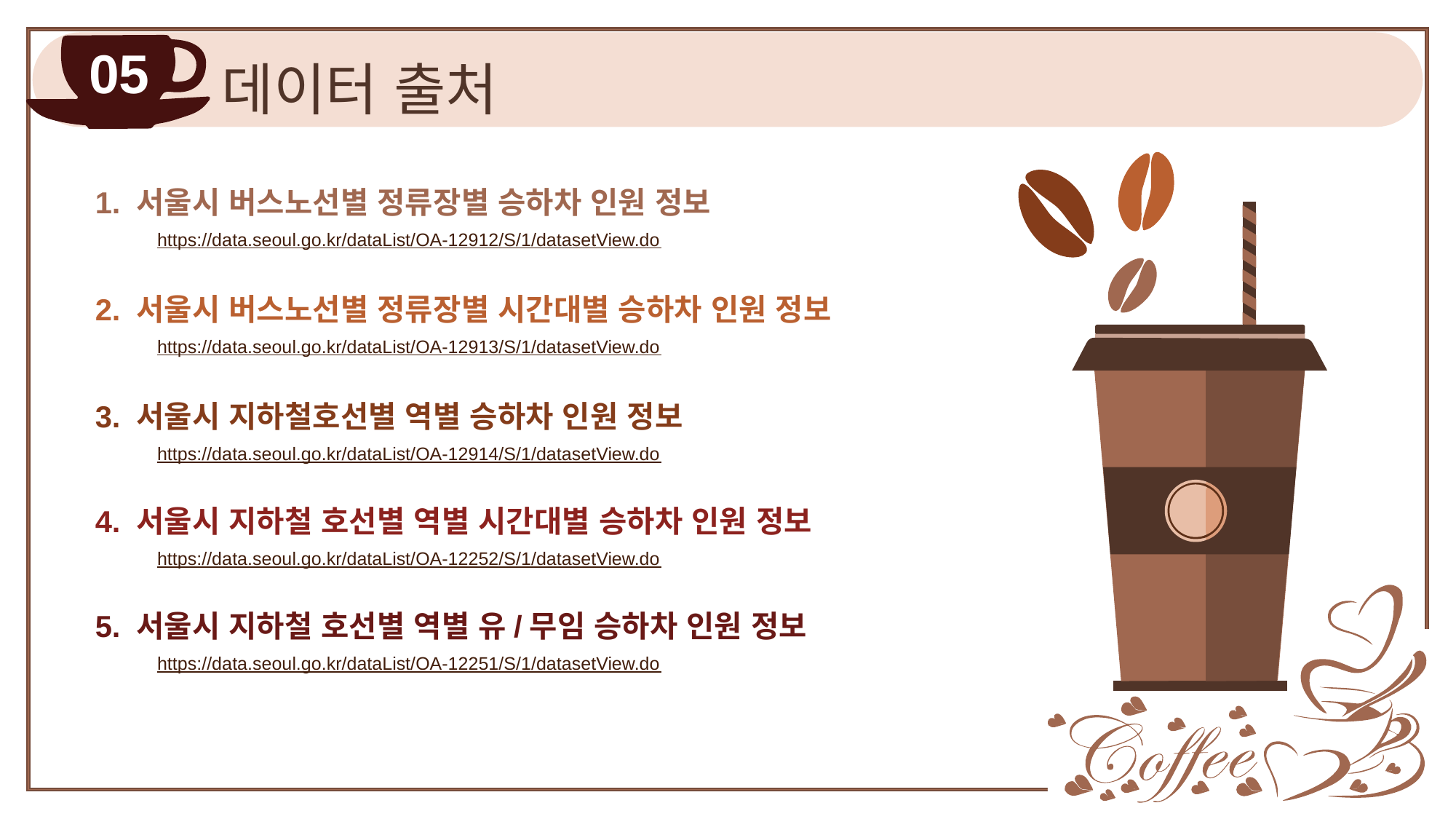

05
01
데이터 출처

1. 서울시 버스노선별 정류장별 승하차 인원 정보
https://data.seoul.go.kr/dataList/OA-12912/S/1/datasetView.do

2. 서울시 버스노선별 정류장별 시간대별 승하차 인원 정보
https://data.seoul.go.kr/dataList/OA-12913/S/1/datasetView.do
3. 서울시 지하철호선별 역별 승하차 인원 정보
https://data.seoul.go.kr/dataList/OA-12914/S/1/datasetView.do
4. 서울시 지하철 호선별 역별 시간대별 승하차 인원 정보
https://data.seoul.go.kr/dataList/OA-12252/S/1/datasetView.do
5. 서울시 지하철 호선별 역별 유/무임 승하차 인원 정보
https://data.seoul.go.kr/dataList/OA-12251/S/1/datasetView.do